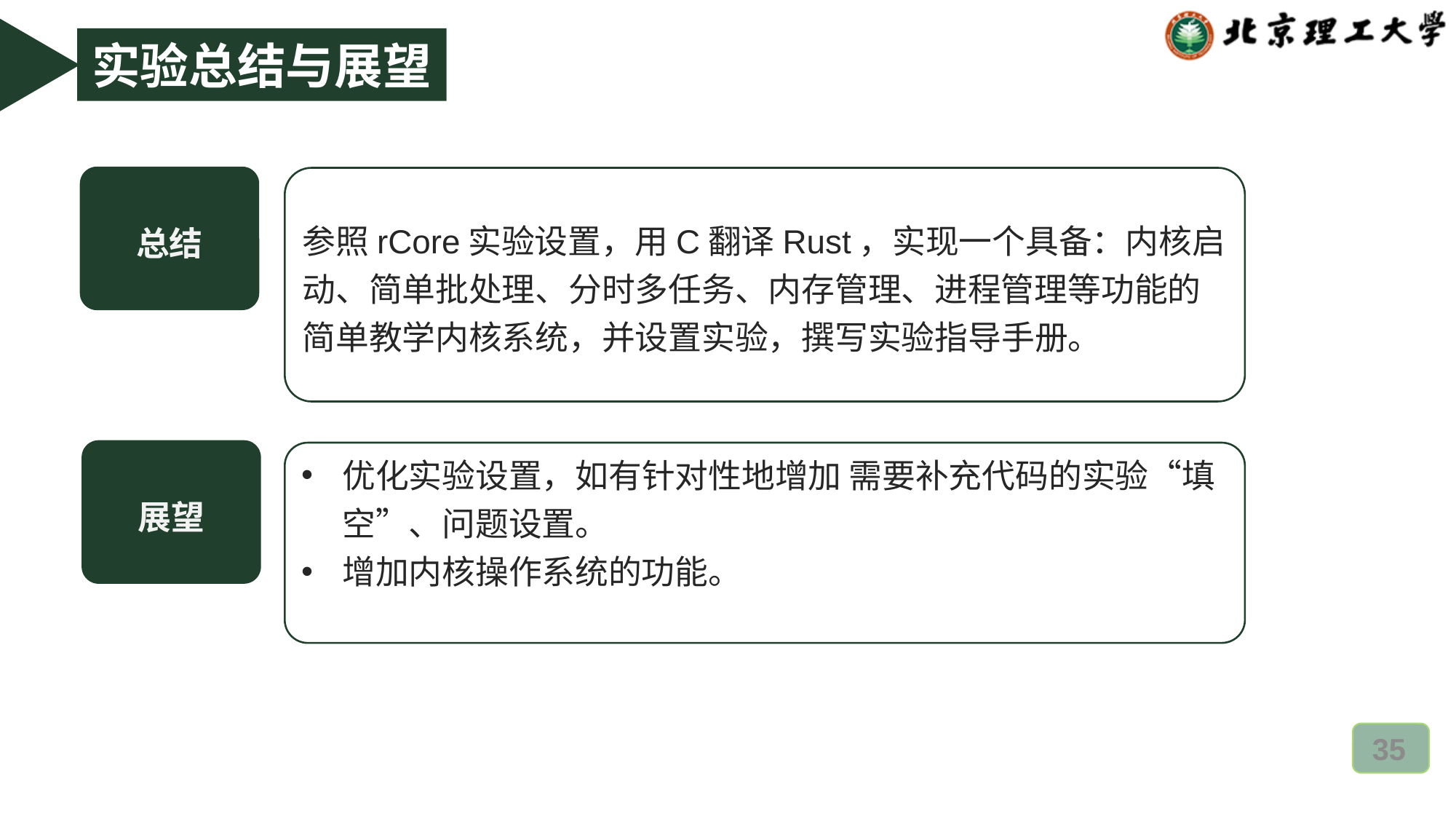

实验总结与展望
总结
参照rCore实验设置，用C翻译Rust，实现一个具备：内核启动、简单批处理、分时多任务、内存管理、进程管理等功能的简单教学内核系统，并设置实验，撰写实验指导手册。
展望
优化实验设置，如有针对性地增加 需要补充代码的实验“填空”、问题设置。
增加内核操作系统的功能。

35